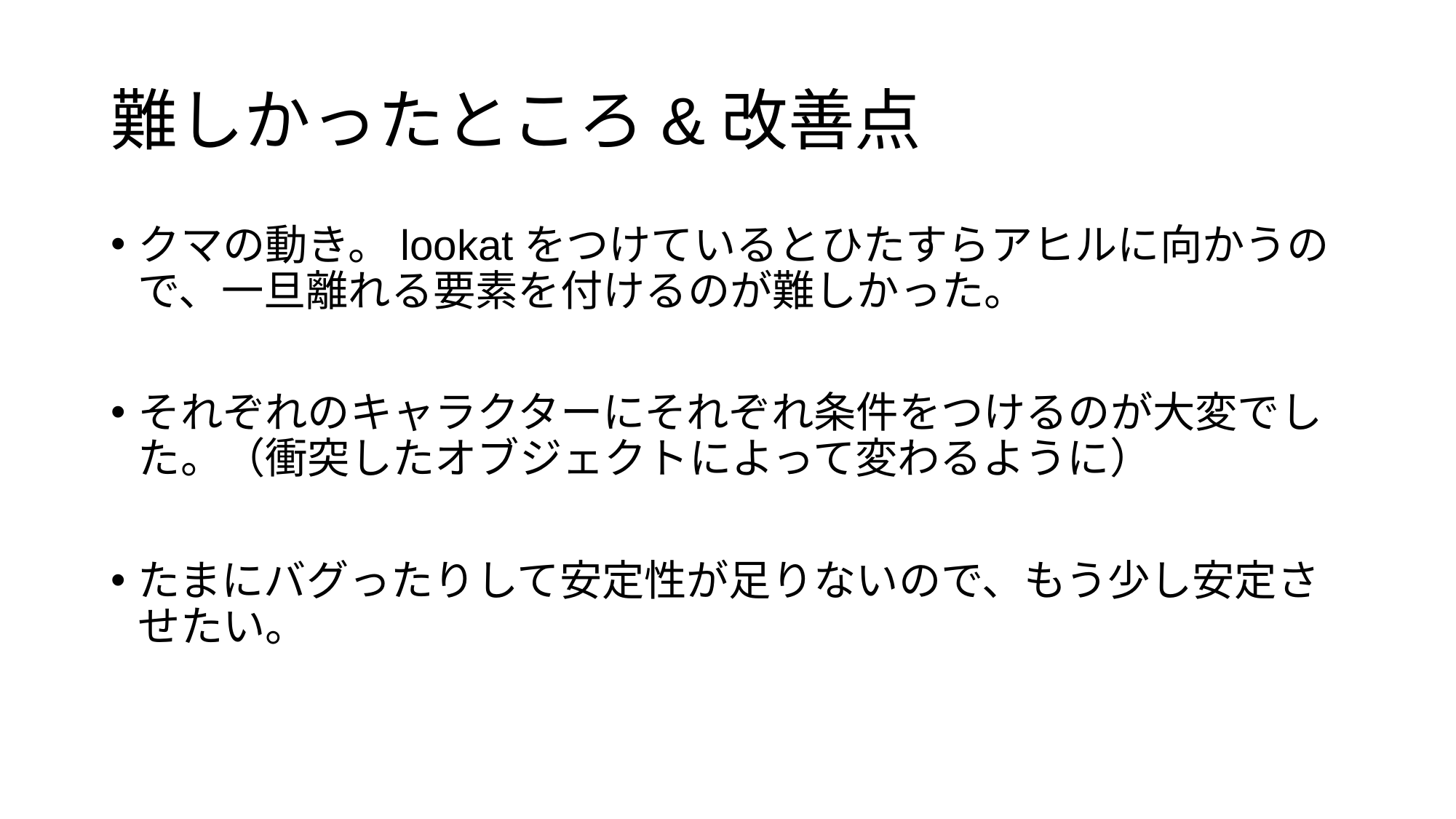

# 難しかったところ&改善点
クマの動き。lookatをつけているとひたすらアヒルに向かうので、一旦離れる要素を付けるのが難しかった。

それぞれのキャラクターにそれぞれ条件をつけるのが大変でした。（衝突したオブジェクトによって変わるように）

たまにバグったりして安定性が足りないので、もう少し安定させたい。